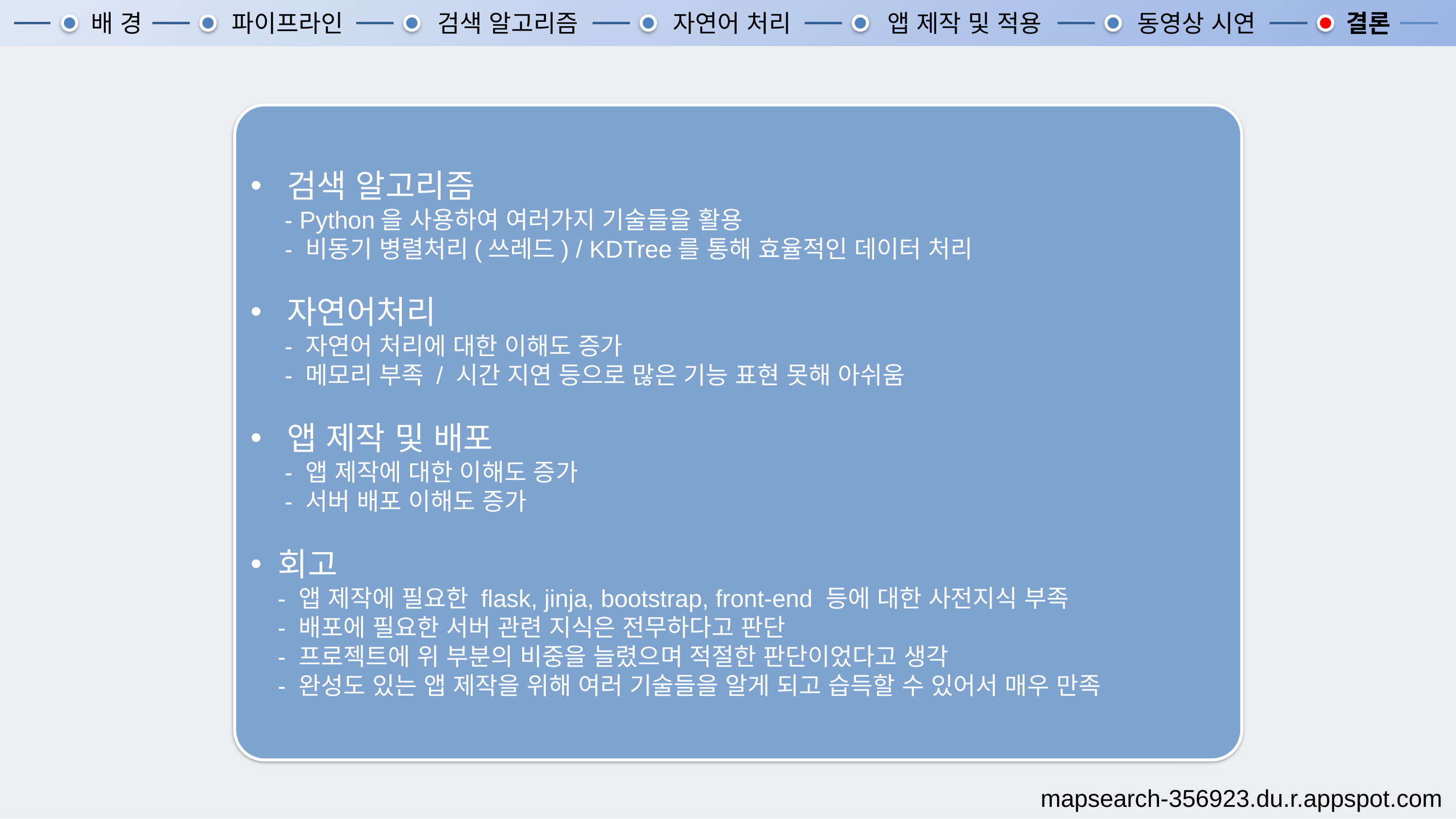

배 경
파이프라인
검색 알고리즘
자연어 처리
앱 제작 및 적용
동영상 시연
결론

검색 알고리즘
     - Python을 사용하여 여러가지 기술들을 활용
     - 비동기 병렬처리(쓰레드) / KDTree를 통해 효율적인 데이터 처리

자연어처리
     - 자연어 처리에 대한 이해도 증가
     - 메모리 부족 / 시간 지연 등으로 많은 기능 표현 못해 아쉬움

앱 제작 및 배포
     - 앱 제작에 대한 이해도 증가
     - 서버 배포 이해도 증가

회고
    - 앱 제작에 필요한 flask, jinja, bootstrap, front-end 등에 대한 사전지식 부족
    - 배포에 필요한 서버 관련 지식은 전무하다고 판단
    - 프로젝트에 위 부분의 비중을 늘렸으며 적절한 판단이었다고 생각
    - 완성도 있는 앱 제작을 위해 여러 기술들을 알게 되고 습득할 수 있어서 매우 만족
mapsearch-356923.du.r.appspot.com